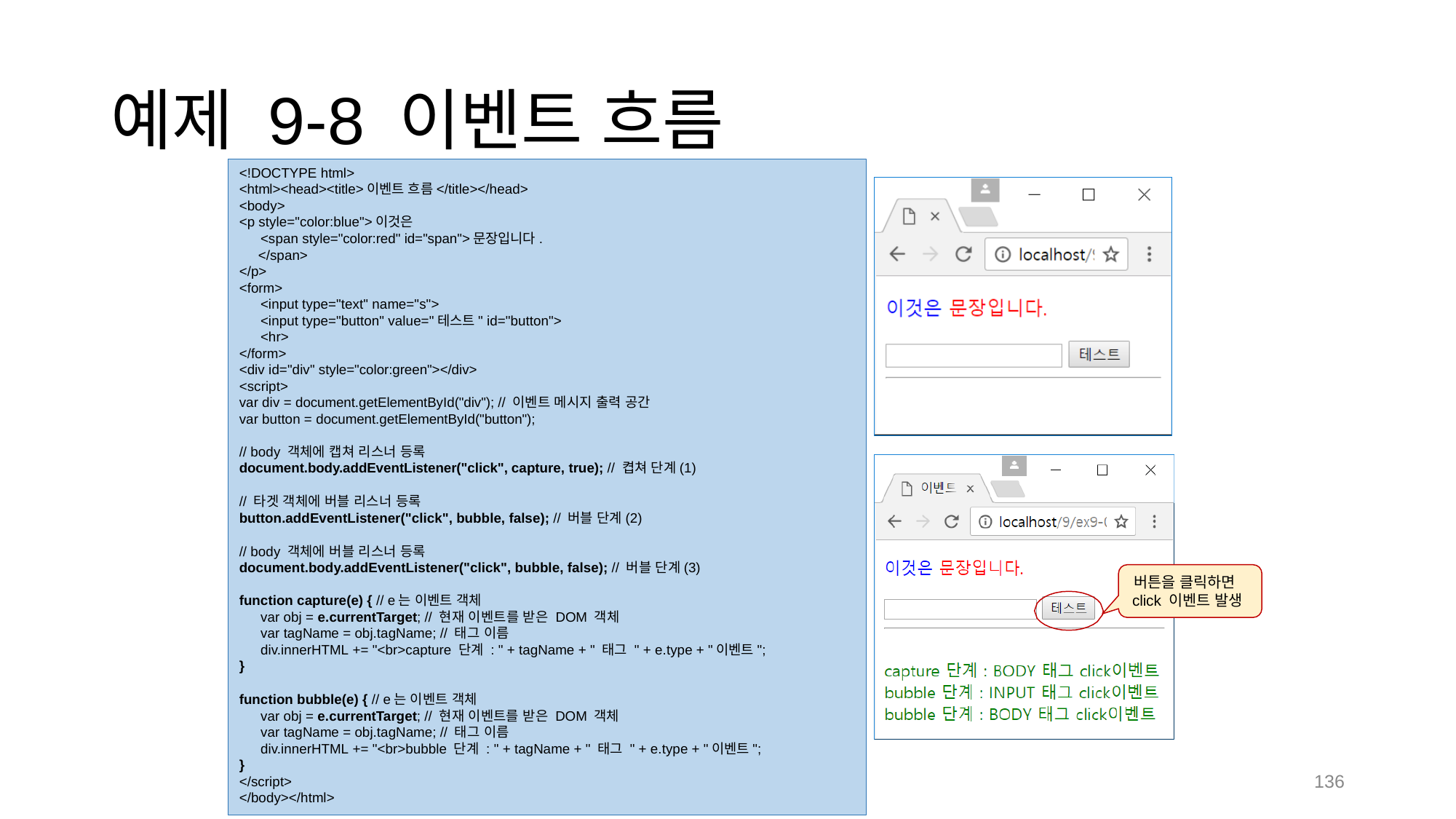

# 예제 9-8 이벤트 흐름

<!DOCTYPE html>
<html><head><title>이벤트 흐름</title></head>
<body>
<p style="color:blue">이것은
<span style="color:red" id="span">문장입니다.
</span>
</p>
<form>
<input type="text" name="s">
<input type="button" value="테스트" id="button">
<hr>
</form>
<div id="div" style="color:green"></div>
<script>
var div = document.getElementById("div"); // 이벤트 메시지 출력 공간
var button = document.getElementById("button");
// body 객체에 캡쳐 리스너 등록
document.body.addEventListener("click", capture, true); // 켭쳐 단계(1)

// 타겟 객체에 버블 리스너 등록
button.addEventListener("click", bubble, false); // 버블 단계(2)

// body 객체에 버블 리스너 등록
document.body.addEventListener("click", bubble, false); // 버블 단계(3)
function capture(e) { // e는 이벤트 객체
var obj = e.currentTarget; // 현재 이벤트를 받은 DOM 객체
var tagName = obj.tagName; // 태그 이름
div.innerHTML += "<br>capture 단계 : " + tagName + " 태그 " + e.type + "이벤트";
}

function bubble(e) { // e는 이벤트 객체
var obj = e.currentTarget; // 현재 이벤트를 받은 DOM 객체
var tagName = obj.tagName; // 태그 이름
div.innerHTML += "<br>bubble 단계 : " + tagName + " 태그 " + e.type + "이벤트";
}
</script>
</body></html>

버튼을 클릭하면
click 이벤트 발생

136